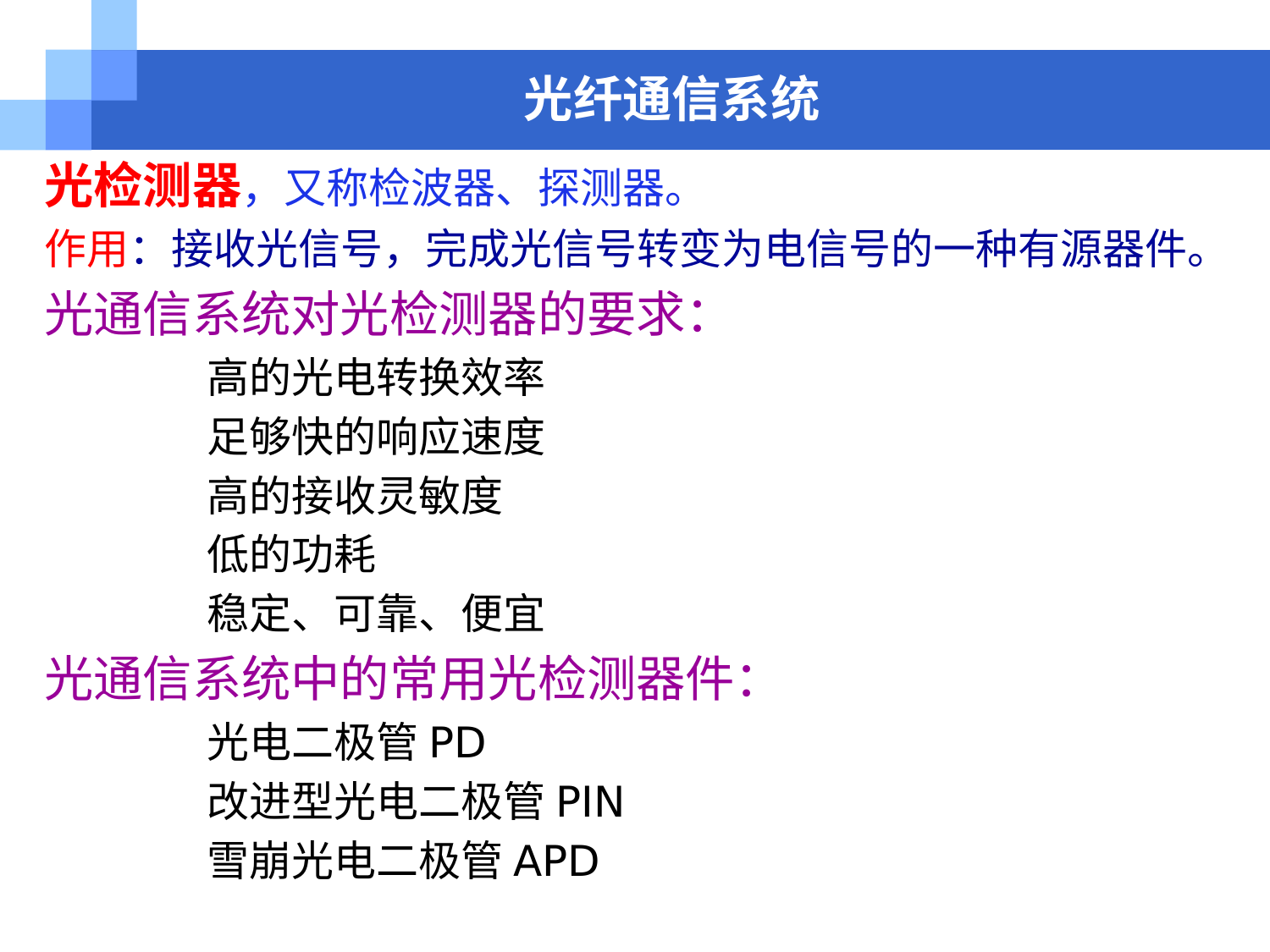

光纤通信系统
光检测器，又称检波器、探测器。
作用：接收光信号，完成光信号转变为电信号的一种有源器件。
光通信系统对光检测器的要求：
                高的光电转换效率
                足够快的响应速度
                高的接收灵敏度
                低的功耗
                稳定、可靠、便宜
光通信系统中的常用光检测器件：
                光电二极管PD
                改进型光电二极管PIN
                雪崩光电二极管APD